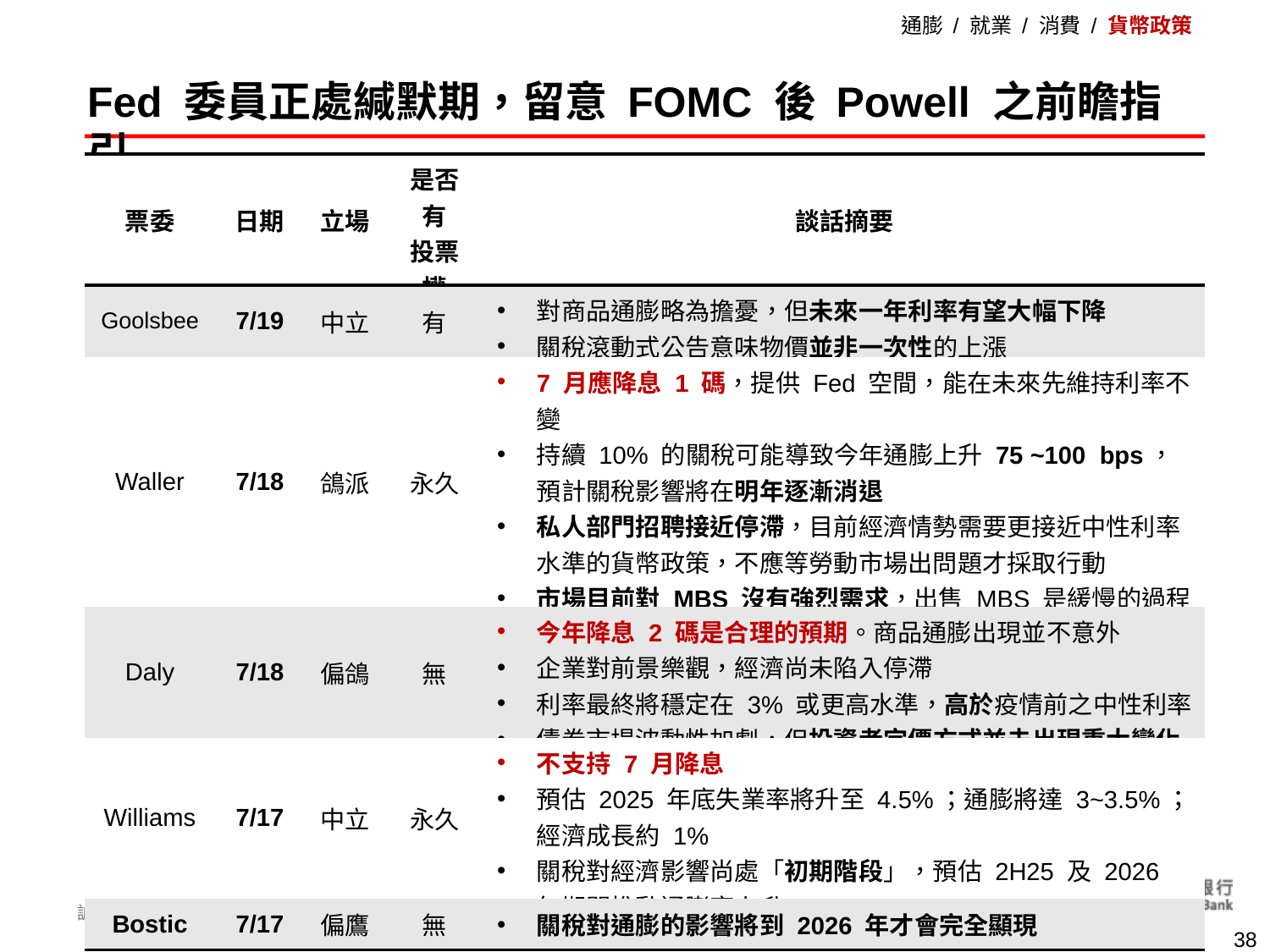

通膨 / 就業 / 消費 / 貨幣政策
Fed 委員正處緘默期，留意 FOMC 後 Powell 之前瞻指引
| 票委 | 日期 | 立場 | 是否有 投票權 | 談話摘要 |
| --- | --- | --- | --- | --- |
| Goolsbee | 7/19 | 中立 | 有 | 對商品通膨略為擔憂，但未來一年利率有望大幅下降 關稅滾動式公告意味物價並非一次性的上漲 |
| Waller | 7/18 | 鴿派 | 永久 | 7 月應降息 1 碼，提供 Fed 空間，能在未來先維持利率不變 持續 10% 的關稅可能導致今年通膨上升 75 ~100 bps，預計關稅影響將在明年逐漸消退 私人部門招聘接近停滯，目前經濟情勢需要更接近中性利率水準的貨幣政策，不應等勞動市場出問題才採取行動 市場目前對 MBS 沒有強烈需求，出售 MBS 是緩慢的過程 裝修成本超支的狀況並不少見 |
| Daly | 7/18 | 偏鴿 | 無 | 今年降息 2 碼是合理的預期。商品通膨出現並不意外 企業對前景樂觀，經濟尚未陷入停滯 利率最終將穩定在 3% 或更高水準，高於疫情前之中性利率 債券市場波動性加劇，但投資者定價方式並未出現重大變化 |
| Williams | 7/17 | 中立 | 永久 | 不支持 7 月降息 預估 2025 年底失業率將升至 4.5%；通膨將達 3~3.5%；經濟成長約 1% 關稅對經濟影響尚處「初期階段」，預估 2H25 及 2026 年期間推動通膨率上升 1% |
| Bostic | 7/17 | 偏鷹 | 無 | 關稅對通膨的影響將到 2026 年才會完全顯現 |

資料來源：Fed、MacroMicro
38